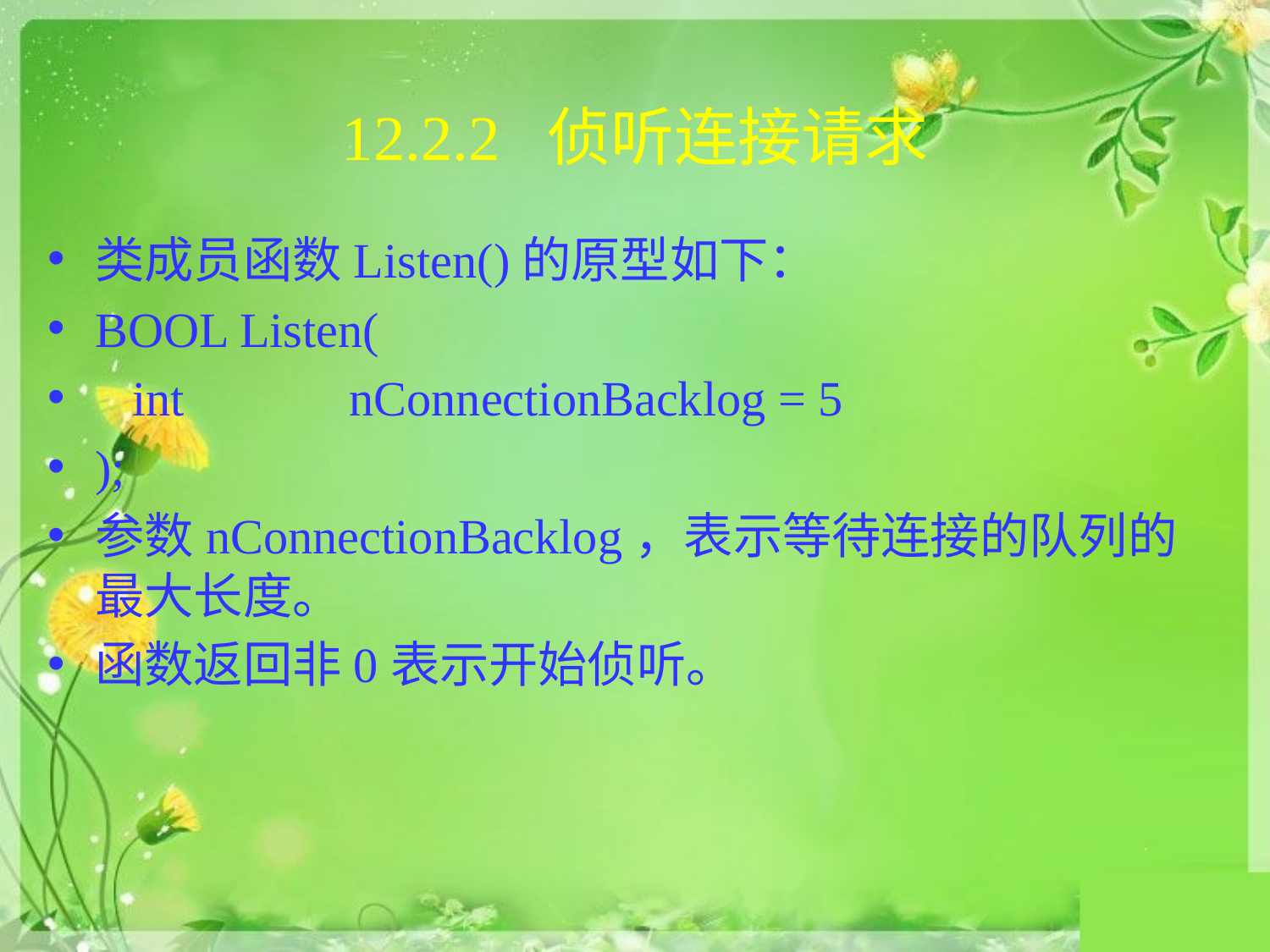

# 12.2.2  侦听连接请求
类成员函数Listen()的原型如下：
BOOL Listen(
   int 		nConnectionBacklog = 5
);
参数nConnectionBacklog，表示等待连接的队列的最大长度。
函数返回非0表示开始侦听。